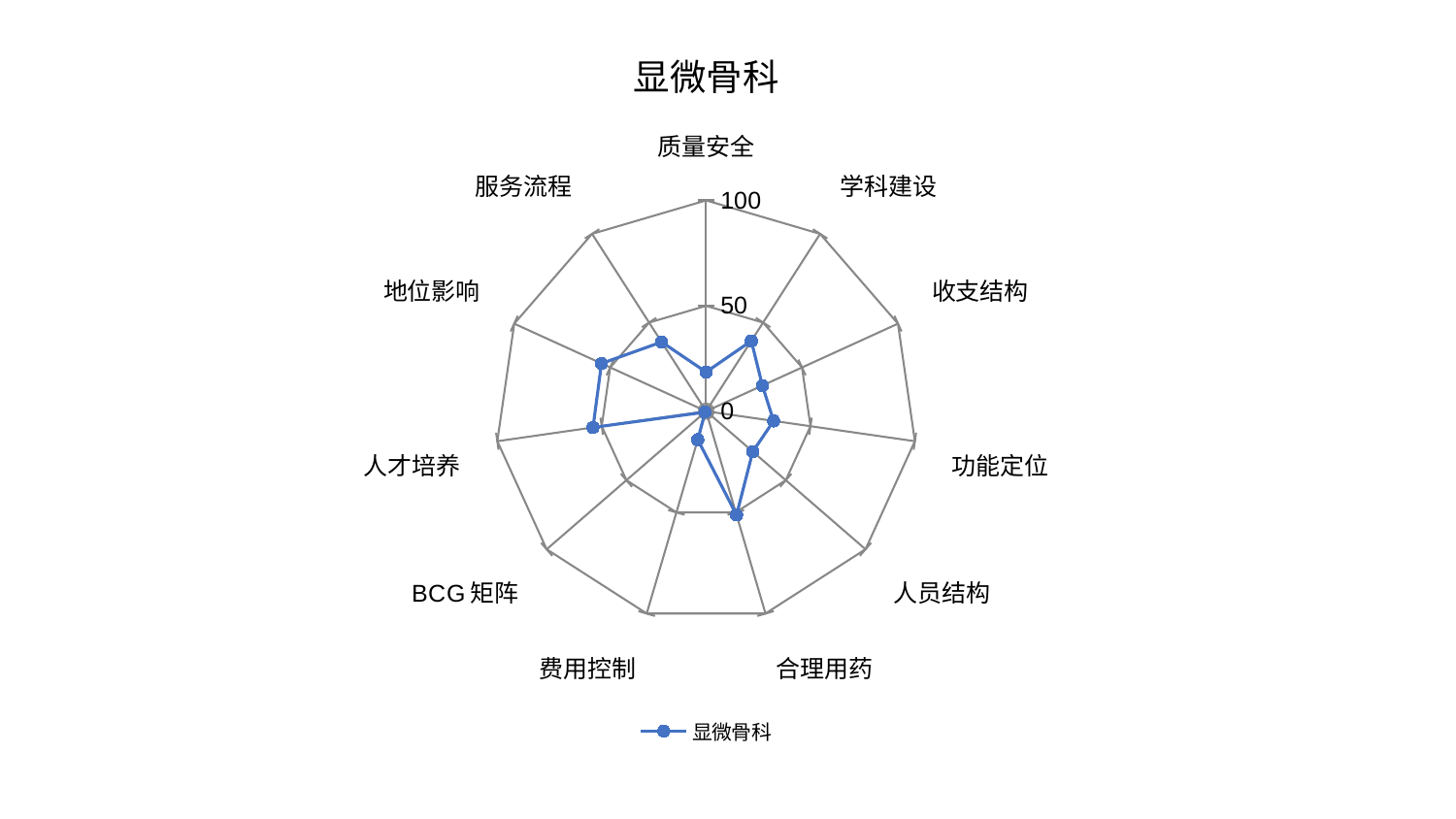

### Chart: 显微骨科

| Category | 显微骨科 |
|---|---|
| 质量安全 | 18.61148471061266 |
| 学科建设 | 39.66414735009319 |
| 收支结构 | 29.341919947716065 |
| 功能定位 | 32.347983711484126 |
| 人员结构 | 29.275951888563075 |
| 合理用药 | 51.26601424165759 |
| 费用控制 | 14.075368463354303 |
| BCG矩阵 | 0.6814135432879775 |
| 人才培养 | 54.1909436270681 |
| 地位影响 | 54.5402294231978 |
| 服务流程 | 39.04594644748328 |
173